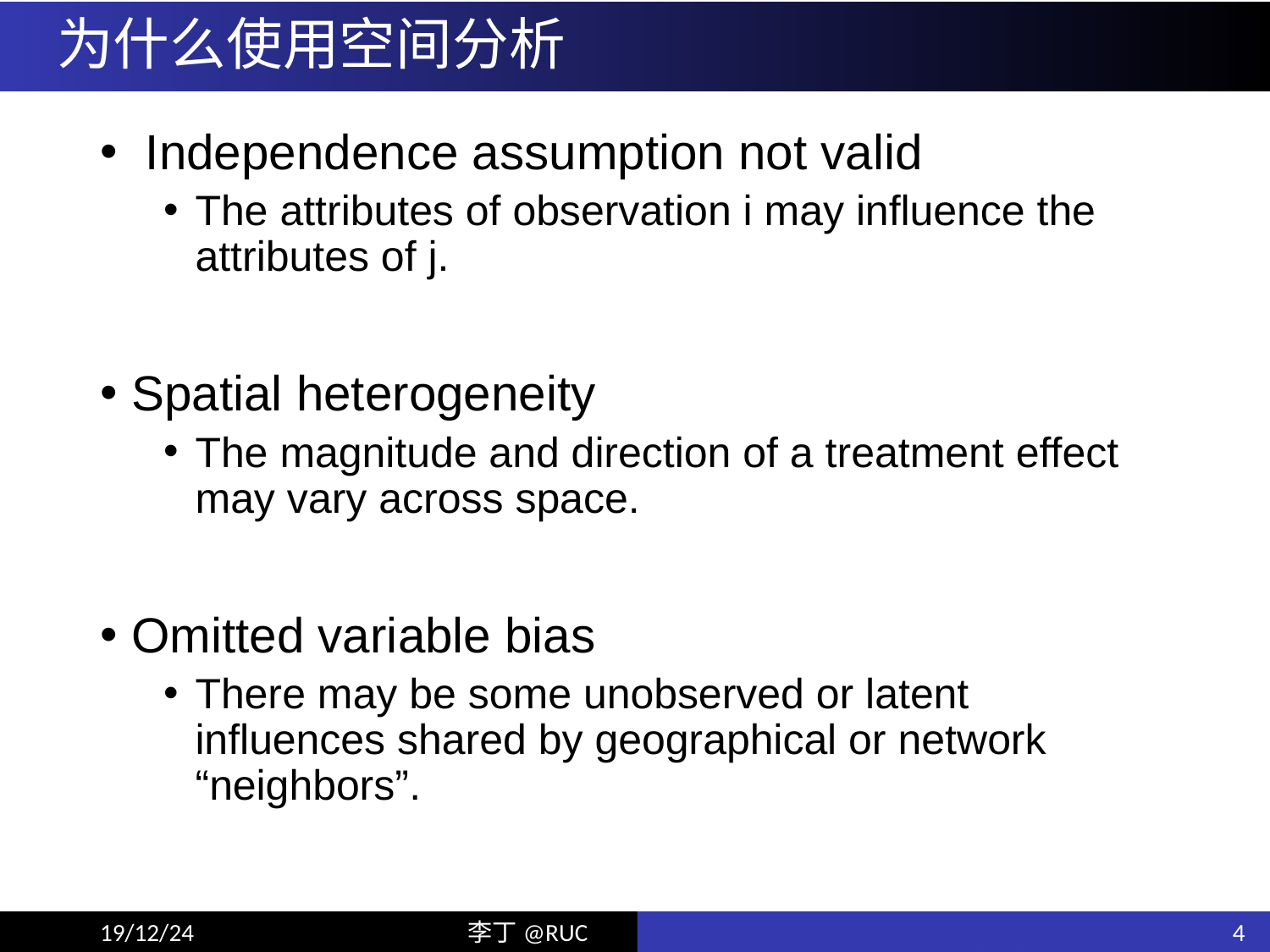

# 为什么使用空间分析
 Independence assumption not valid
The attributes of observation i may influence the attributes of j.

Spatial heterogeneity
The magnitude and direction of a treatment effect may vary across space.

Omitted variable bias
There may be some unobserved or latent influences shared by geographical or network “neighbors”.

4
19/12/24
李丁@RUC